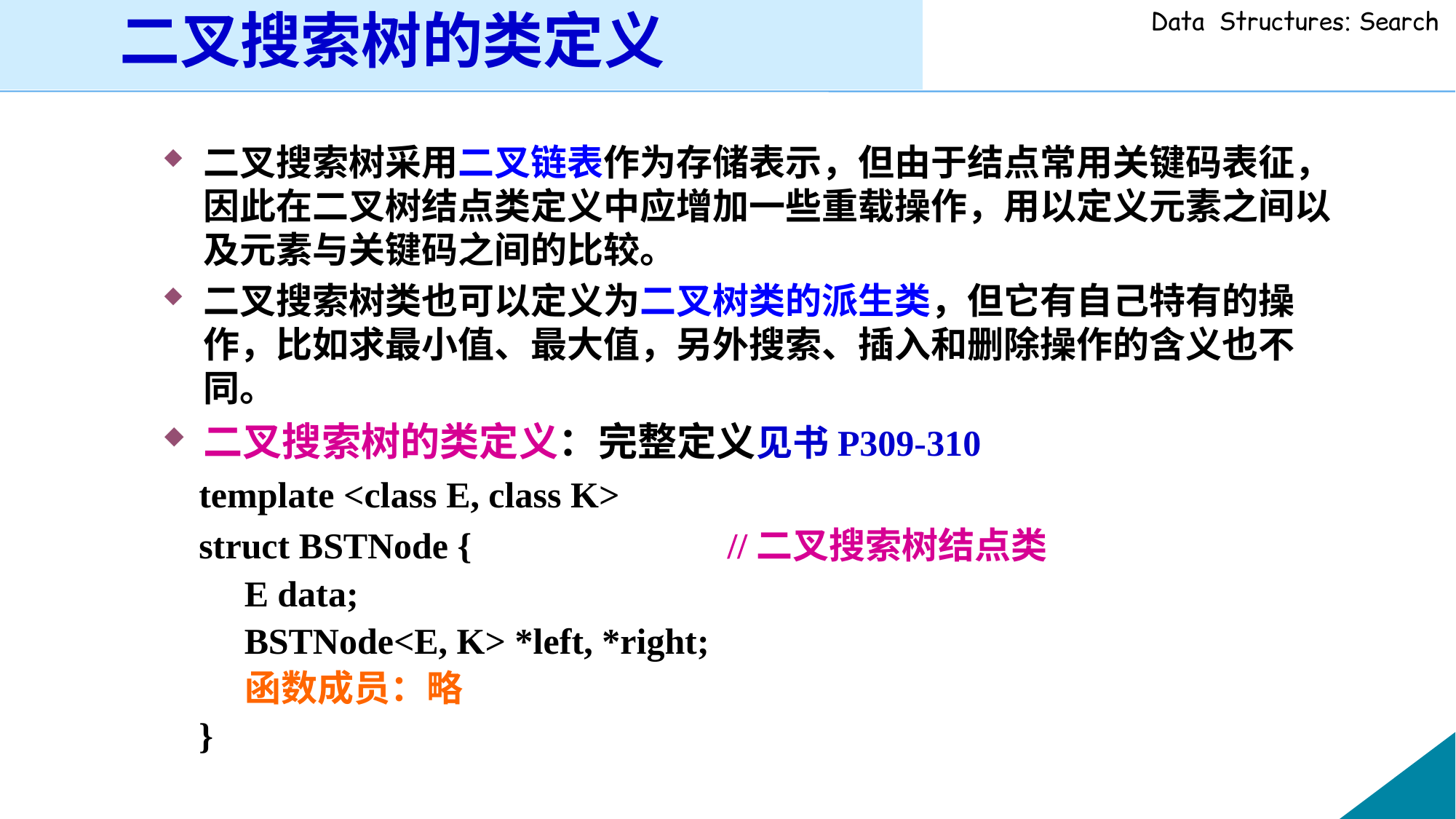

二叉搜索树的类定义
二叉搜索树采用二叉链表作为存储表示，但由于结点常用关键码表征，因此在二叉树结点类定义中应增加一些重载操作，用以定义元素之间以及元素与关键码之间的比较。
二叉搜索树类也可以定义为二叉树类的派生类，但它有自己特有的操作，比如求最小值、最大值，另外搜索、插入和删除操作的含义也不同。
二叉搜索树的类定义：完整定义见书P309-310
    template <class E, class K>
    struct BSTNode {                          //二叉搜索树结点类
         E data;
         BSTNode<E, K> *left, *right;
         函数成员：略
    }